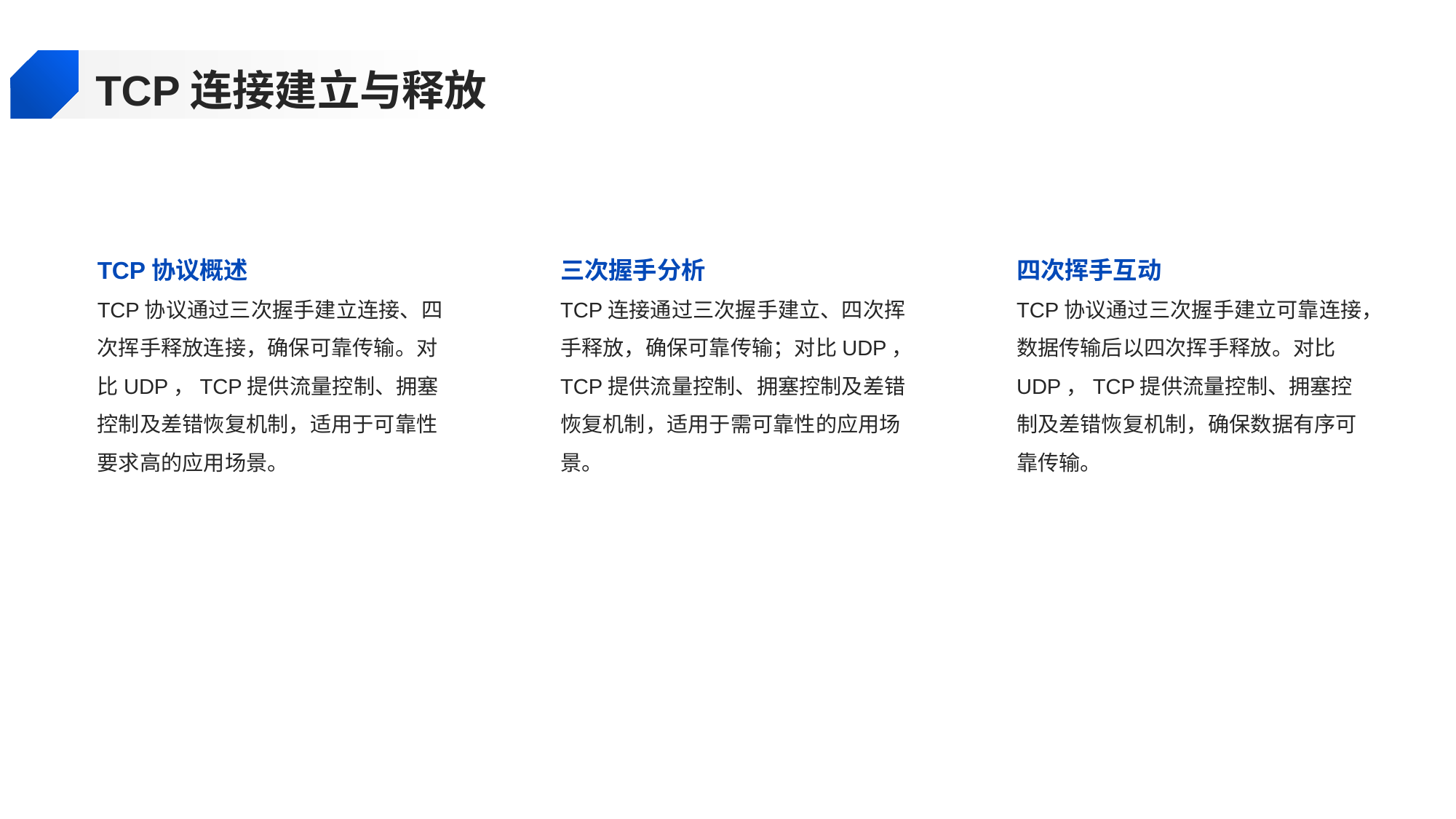

TCP连接建立与释放
TCP协议概述
三次握手分析
四次挥手互动
TCP协议通过三次握手建立连接、四次挥手释放连接，确保可靠传输。对比UDP，TCP提供流量控制、拥塞控制及差错恢复机制，适用于可靠性要求高的应用场景。
TCP连接通过三次握手建立、四次挥手释放，确保可靠传输；对比UDP，TCP提供流量控制、拥塞控制及差错恢复机制，适用于需可靠性的应用场景。
TCP协议通过三次握手建立可靠连接，数据传输后以四次挥手释放。对比UDP，TCP提供流量控制、拥塞控制及差错恢复机制，确保数据有序可靠传输。